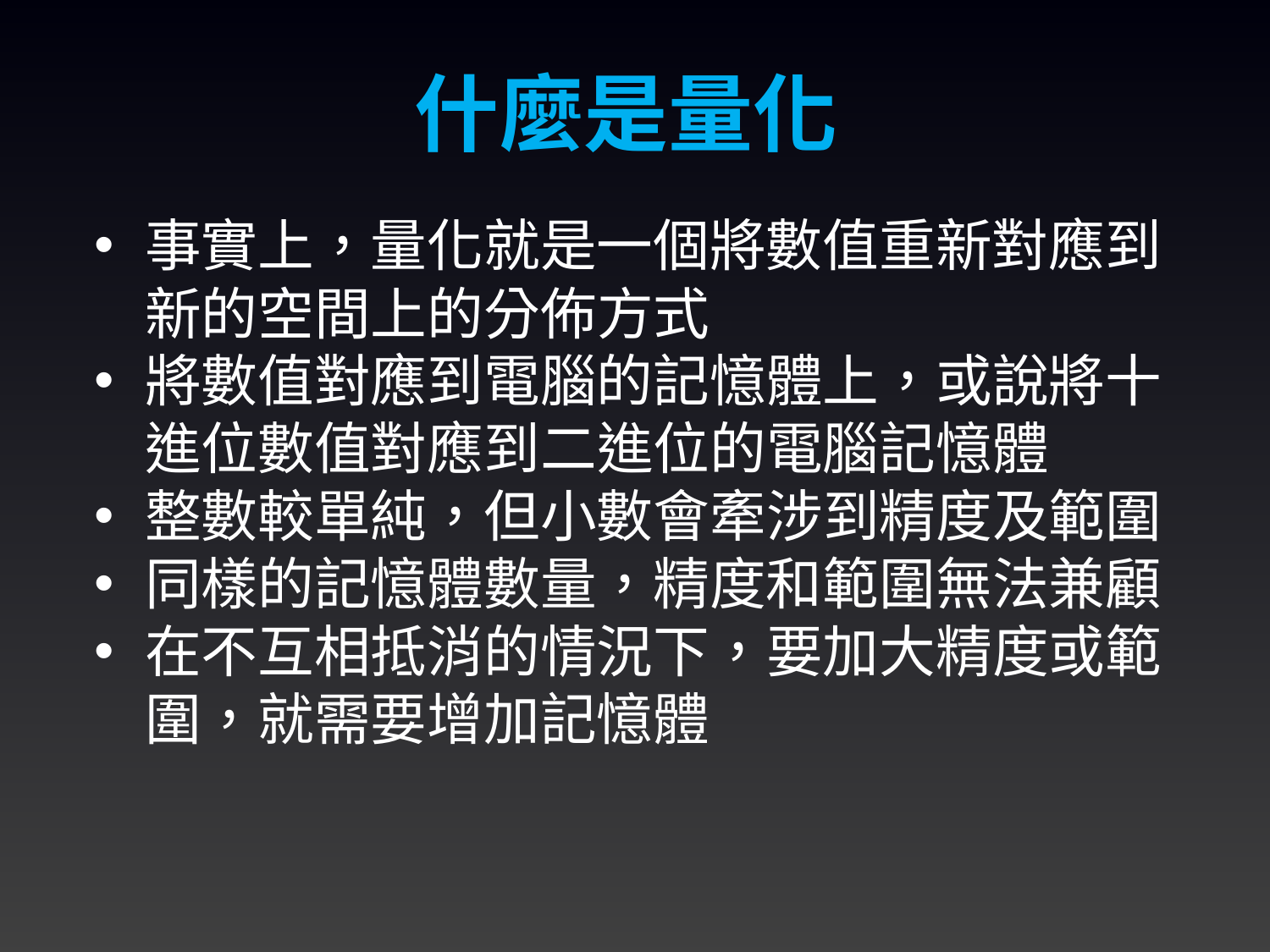

什麼是量化
事實上，量化就是一個將數值重新對應到新的空間上的分佈方式
將數值對應到電腦的記憶體上，或說將十進位數值對應到二進位的電腦記憶體
整數較單純，但小數會牽涉到精度及範圍
同樣的記憶體數量，精度和範圍無法兼顧
在不互相抵消的情況下，要加大精度或範圍，就需要增加記憶體